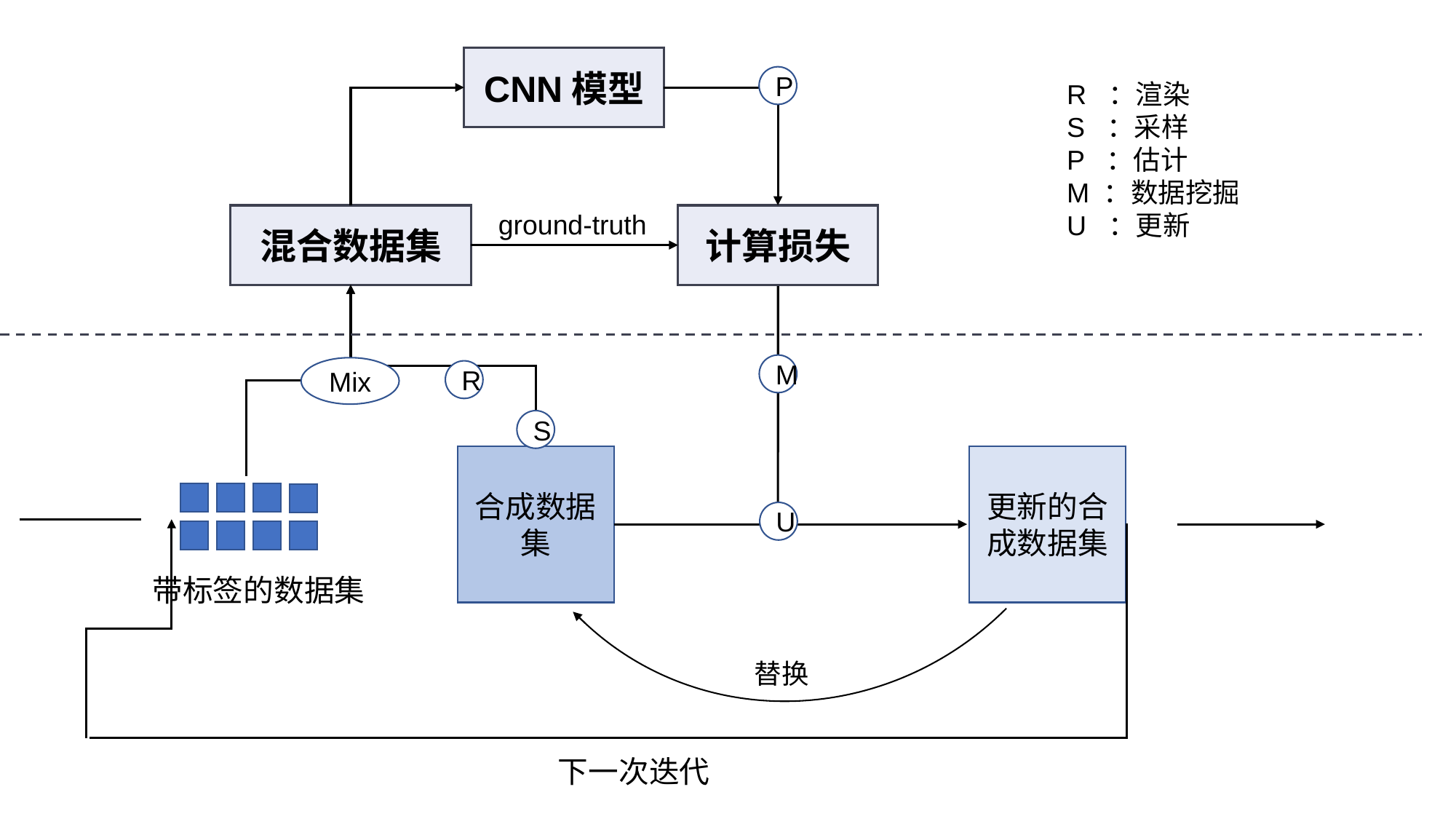

整体框架
CNN模型
P
R  ：渲染
S  ：采样
P  ：估计
M ：数据挖掘
U  ：更新

ground-truth
计算损失
混合数据集
M
Mix
R
S
更新的合成数据集
合成数据集

U

带标签的数据集
替换
下一次迭代